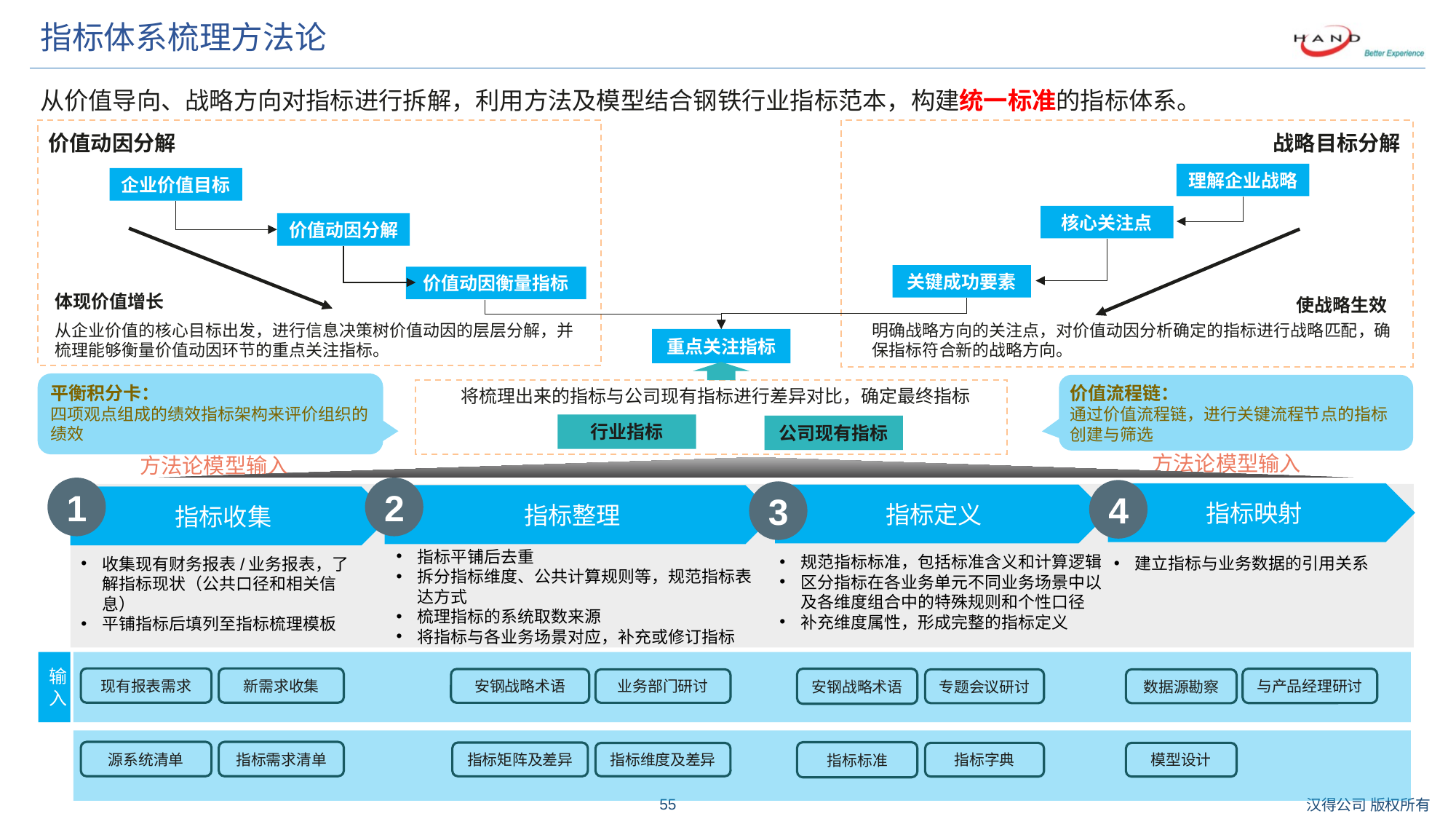

# 指标体系梳理方法论
从价值导向、战略方向对指标进行拆解，利用方法及模型结合钢铁行业指标范本，构建统一标准的指标体系。

价值动因分解
战略目标分解
理解企业战略
企业价值目标
核心关注点
价值动因分解
关键成功要素
价值动因衡量指标
体现价值增长
使战略生效
从企业价值的核心目标出发，进行信息决策树价值动因的层层分解，并梳理能够衡量价值动因环节的重点关注指标。
明确战略方向的关注点，对价值动因分析确定的指标进行战略匹配，确保指标符合新的战略方向。
重点关注指标

平衡积分卡：
四项观点组成的绩效指标架构来评价组织的绩效
价值流程链：
通过价值流程链，进行关键流程节点的指标创建与筛选
将梳理出来的指标与公司现有指标进行差异对比，确定最终指标

行业指标
公司现有指标
方法论模型输入
方法论模型输入

1
2
4
3
指标映射

指标定义
指标整理
指标收集
指标平铺后去重
拆分指标维度、公共计算规则等，规范指标表达方式
梳理指标的系统取数来源
将指标与各业务场景对应，补充或修订指标

规范指标标准，包括标准含义和计算逻辑
区分指标在各业务单元不同业务场景中以及各维度组合中的特殊规则和个性口径
补充维度属性，形成完整的指标定义
建立指标与业务数据的引用关系
收集现有财务报表/业务报表，了解指标现状（公共口径和相关信息）
平铺指标后填列至指标梳理模板
输入

新需求收集
现有报表需求
安钢战略术语
与产品经理研讨
安钢战略术语
业务部门研讨
专题会议研讨
数据源勘察

指标需求清单
源系统清单
指标标准
指标矩阵及差异
指标字典
模型设计
指标维度及差异